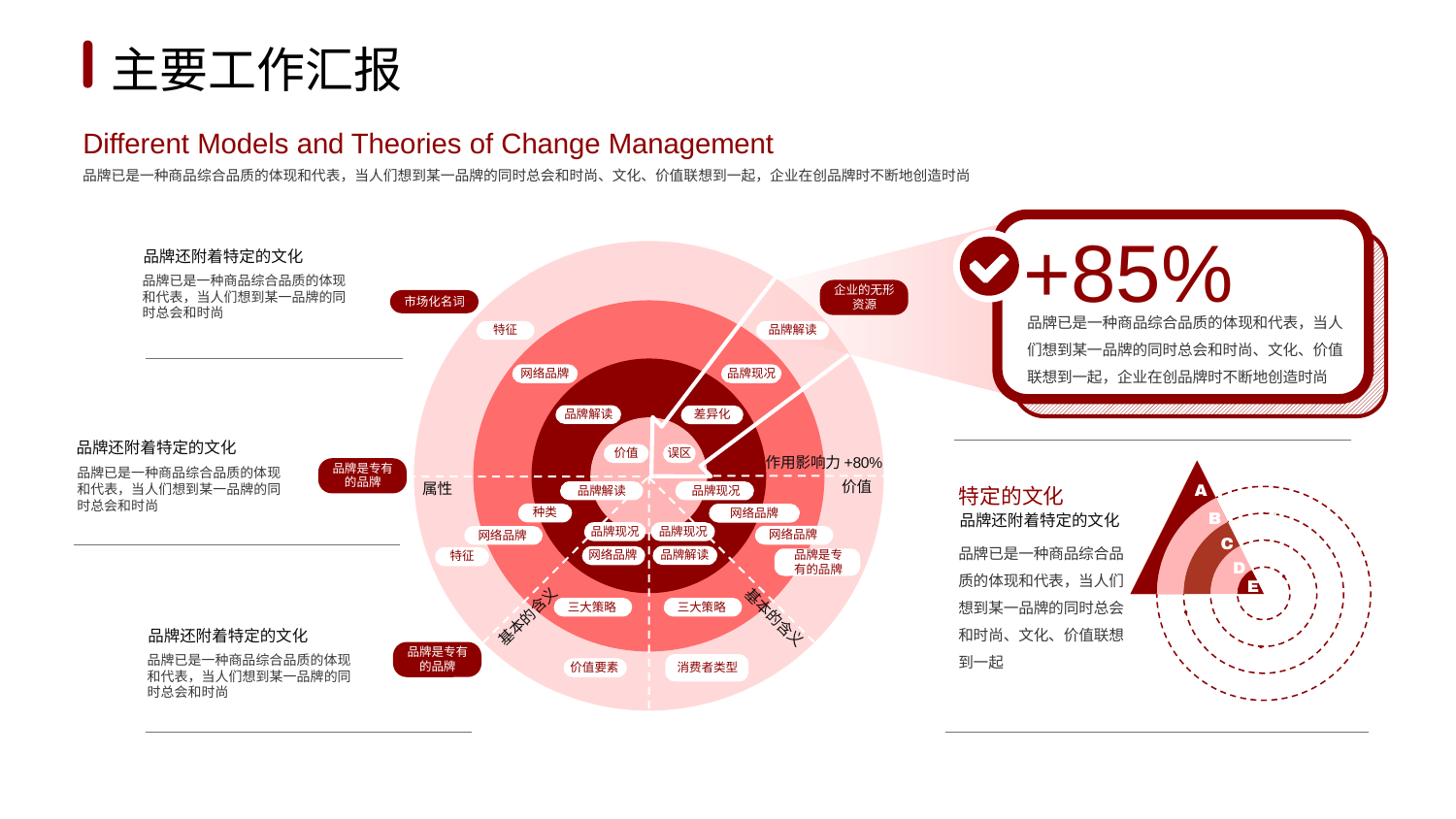

1
2
3
4
5
6
主要工作汇报

Different Models and Theories of Change Management
品牌已是一种商品综合品质的体现和代表，当人们想到某一品牌的同时总会和时尚、文化、价值联想到一起，企业在创品牌时不断地创造时尚

+85%

品牌还附着特定的文化
品牌已是一种商品综合品质的体现和代表，当人们想到某一品牌的同时总会和时尚

企业的无形资源

市场化名词

品牌已是一种商品综合品质的体现和代表，当人们想到某一品牌的同时总会和时尚、文化、价值联想到一起，企业在创品牌时不断地创造时尚
品牌解读

特征

网络品牌

品牌现况

品牌解读

差异化

品牌还附着特定的文化
价值

误区

作用影响力+80%
品牌是专有的品牌

A
B

C
D
E

品牌已是一种商品综合品质的体现和代表，当人们想到某一品牌的同时总会和时尚
价值

属性

品牌解读

品牌现况

特定的文化
种类

网络品牌

品牌还附着特定的文化
品牌现况

品牌现况

网络品牌

网络品牌

品牌已是一种商品综合品质的体现和代表，当人们想到某一品牌的同时总会和时尚、文化、价值联想到一起
品牌是专有的品牌

品牌解读

网络品牌

特征

三大策略

三大策略

基本的含义
基本的含义
品牌还附着特定的文化
品牌是专有的品牌

品牌已是一种商品综合品质的体现和代表，当人们想到某一品牌的同时总会和时尚

消费者类型
价值要素